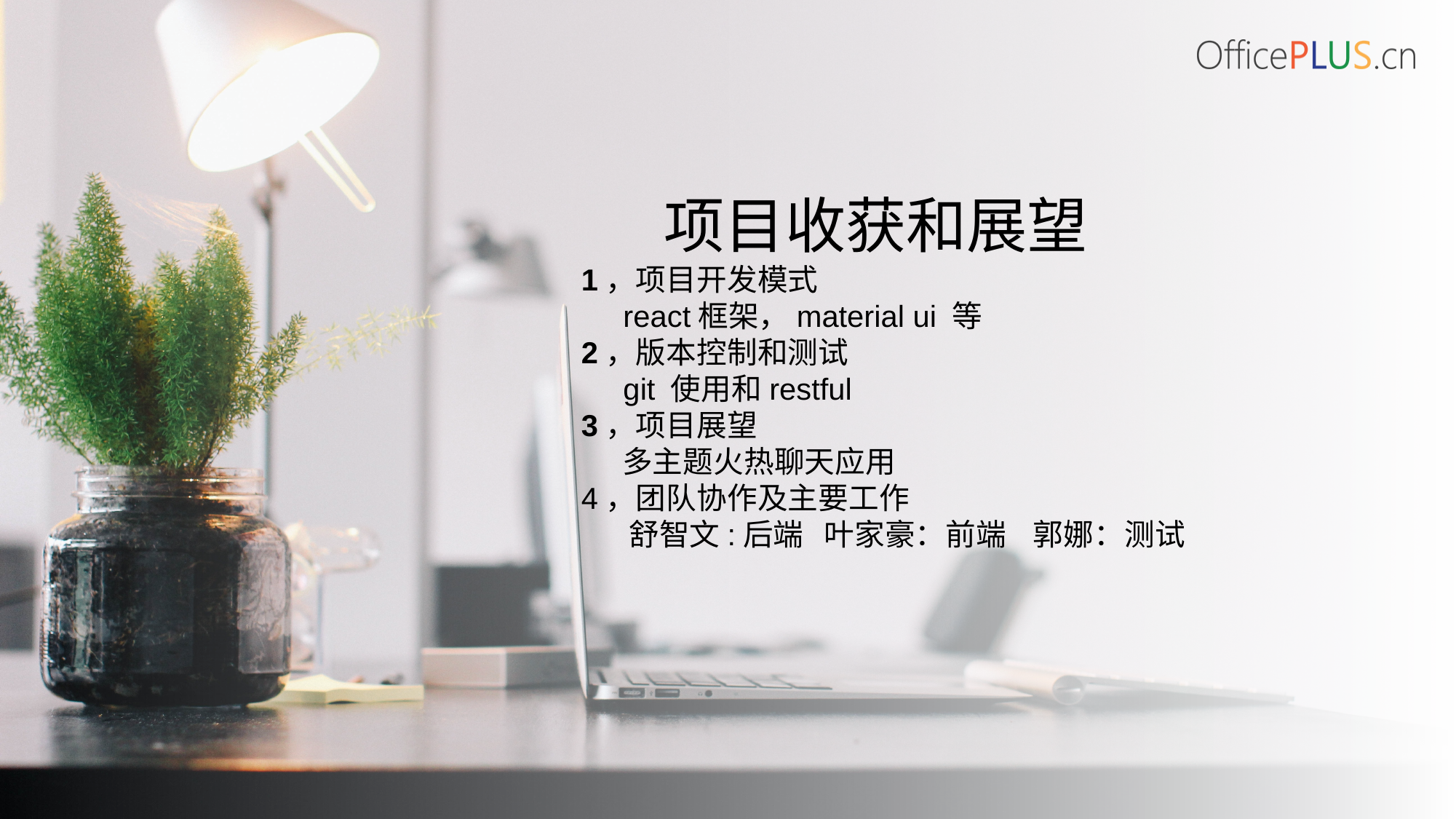

项目收获和展望
1，项目开发模式
     react框架，material ui 等
2，版本控制和测试
     git 使用和restful
3，项目展望
     多主题火热聊天应用
4，团队协作及主要工作
      舒智文:后端   叶家豪：前端    郭娜：测试